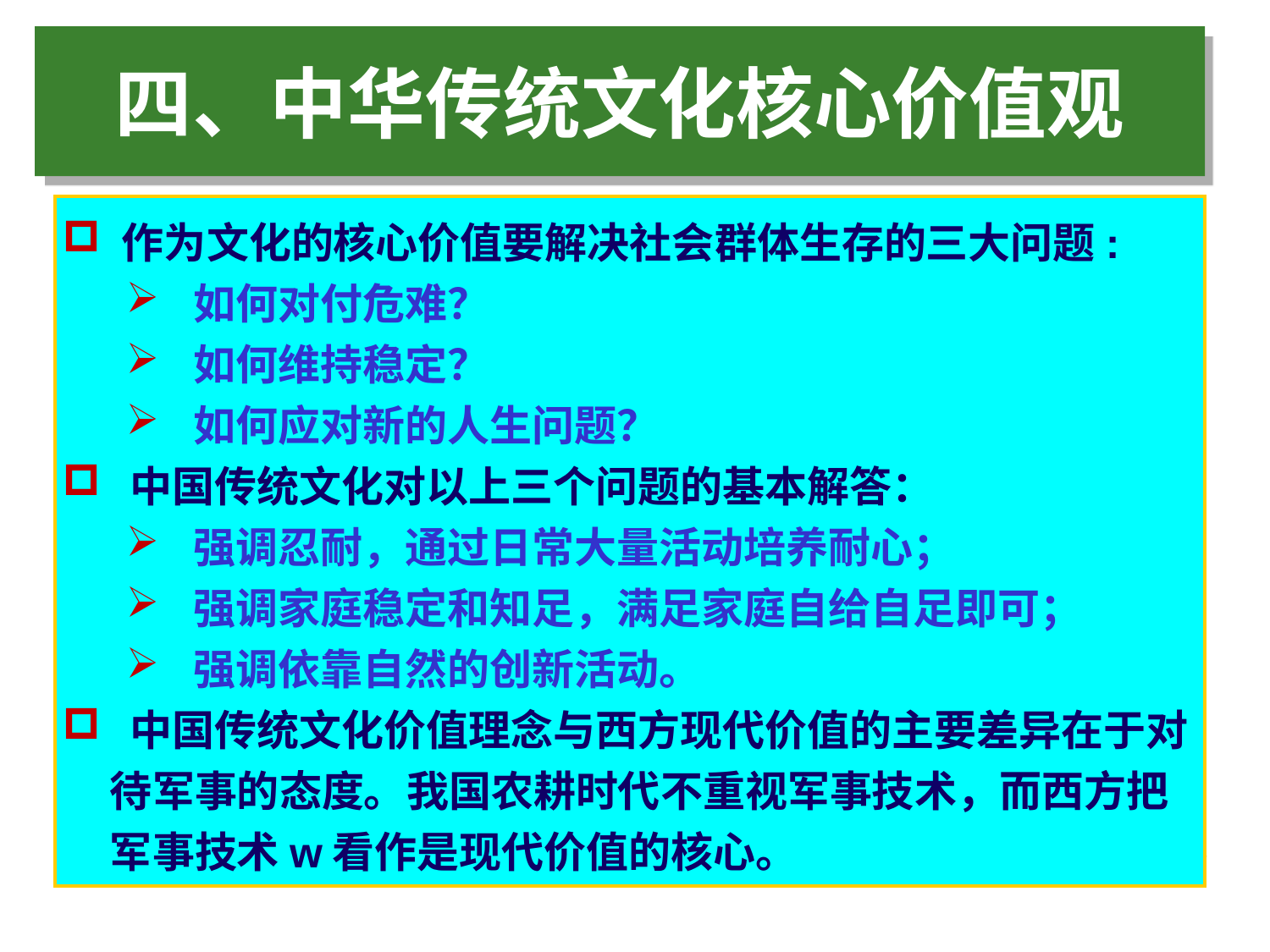

四、中华传统文化核心价值观
 作为文化的核心价值要解决社会群体生存的三大问题:
 如何对付危难？
 如何维持稳定？
 如何应对新的人生问题？
 中国传统文化对以上三个问题的基本解答：
 强调忍耐，通过日常大量活动培养耐心；
 强调家庭稳定和知足，满足家庭自给自足即可；
 强调依靠自然的创新活动。
 中国传统文化价值理念与西方现代价值的主要差异在于对待军事的态度。我国农耕时代不重视军事技术，而西方把军事技术w看作是现代价值的核心。
57